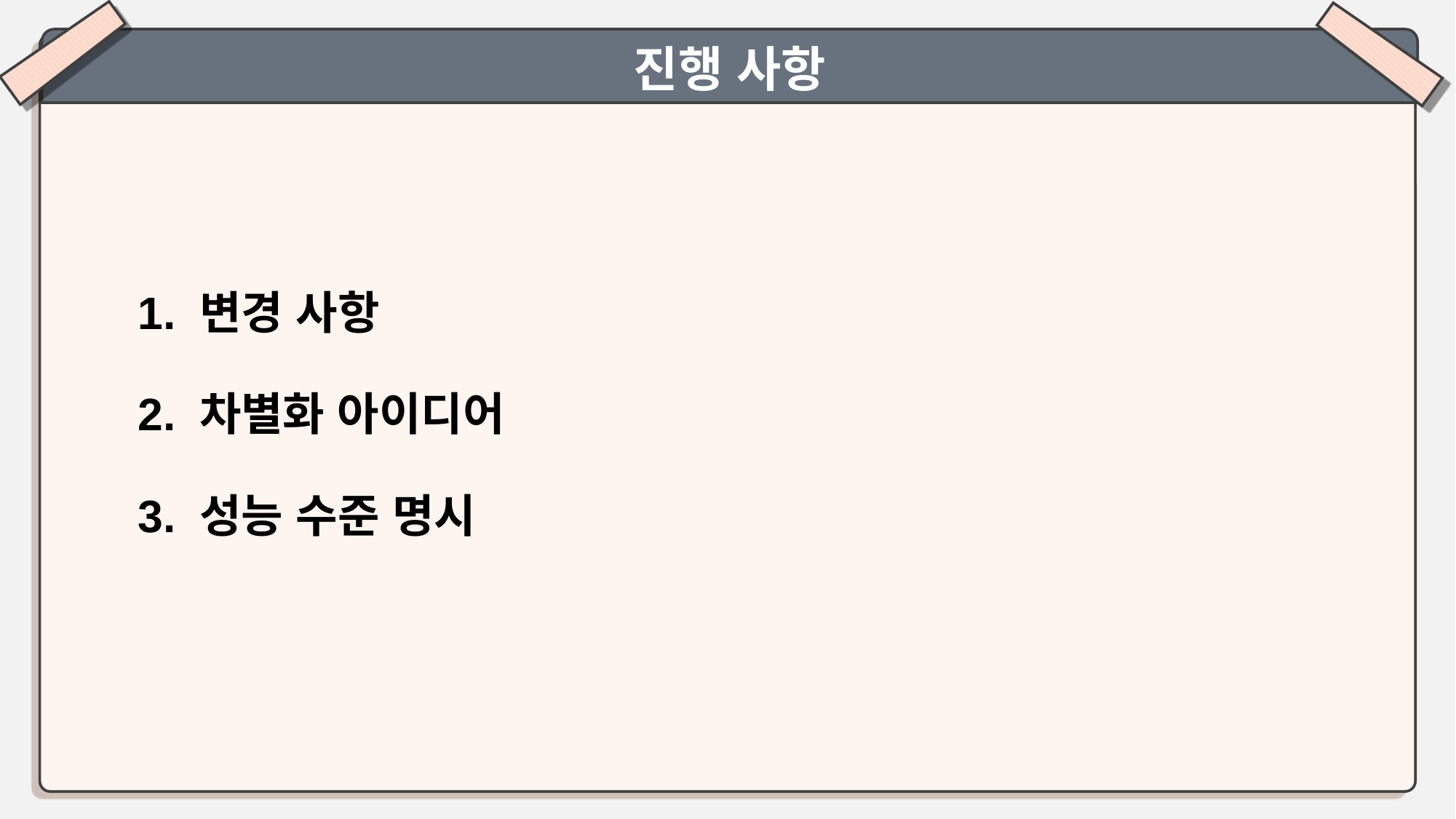

진행 사항

1. 변경 사항
2. 차별화 아이디어
3. 성능 수준 명시